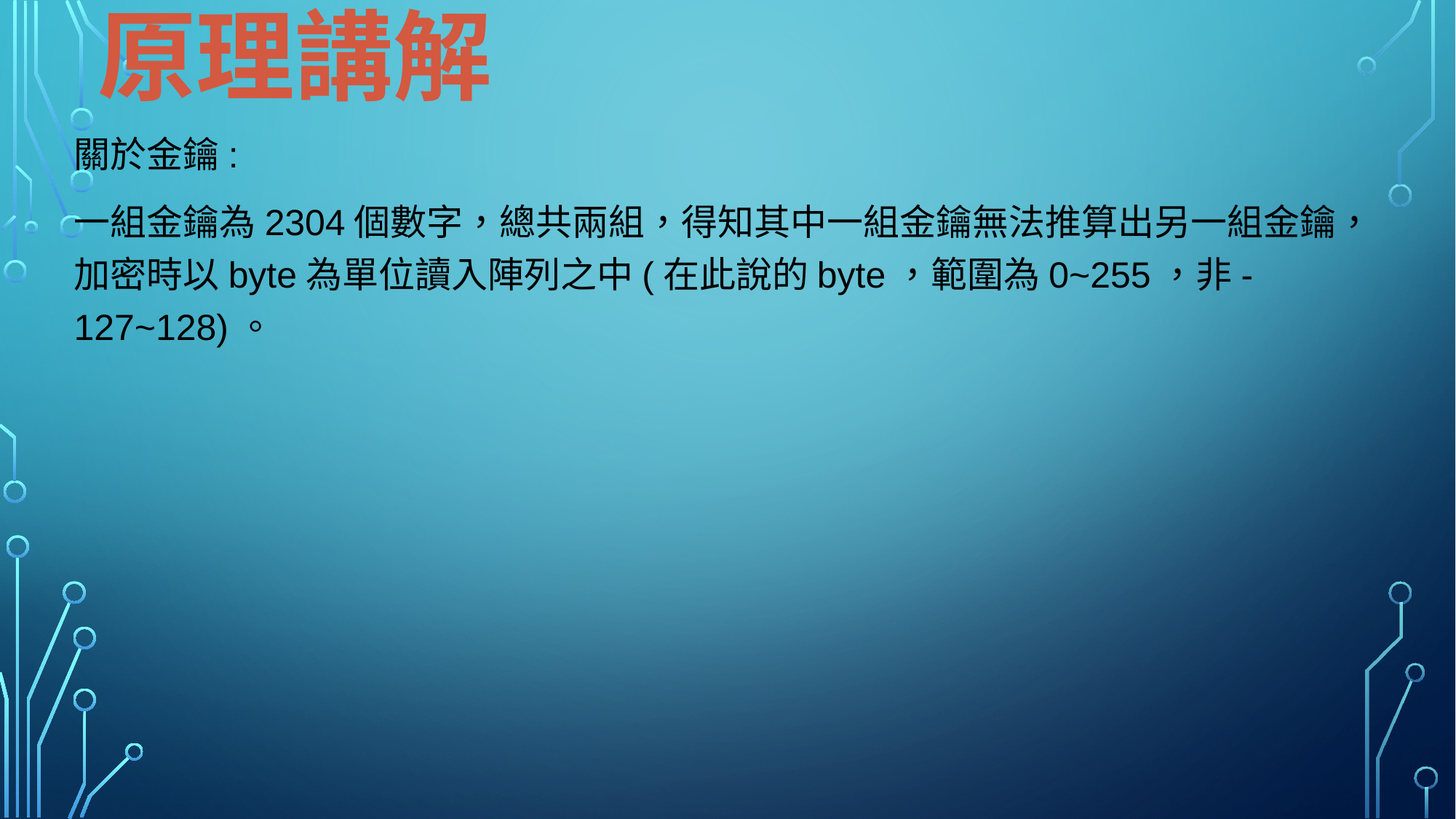

# 原理講解
關於金鑰:
一組金鑰為2304個數字，總共兩組，得知其中一組金鑰無法推算出另一組金鑰，加密時以byte為單位讀入陣列之中(在此說的byte，範圍為0~255，非-127~128)。